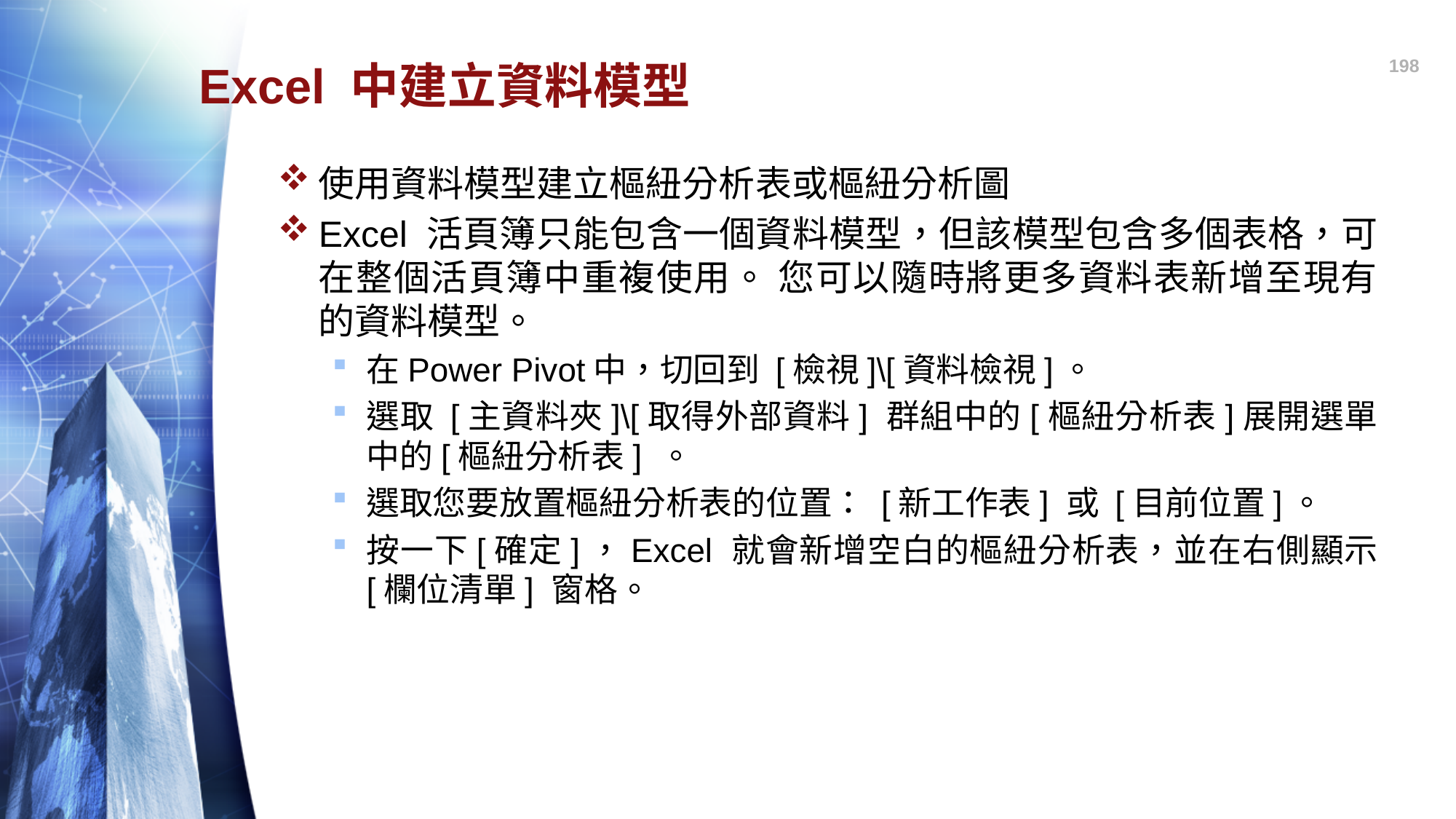

198
# Excel 中建立資料模型
使用資料模型建立樞紐分析表或樞紐分析圖
Excel 活頁簿只能包含一個資料模型，但該模型包含多個表格，可在整個活頁簿中重複使用。 您可以隨時將更多資料表新增至現有的資料模型。
在Power Pivot中，切回到 [檢視]\[資料檢視]。
選取 [主資料夾]\[取得外部資料] 群組中的[樞紐分析表]展開選單中的[樞紐分析表] 。
選取您要放置樞紐分析表的位置： [新工作表] 或 [目前位置]。
按一下[確定]，Excel 就會新增空白的樞紐分析表，並在右側顯示 [欄位清單] 窗格。